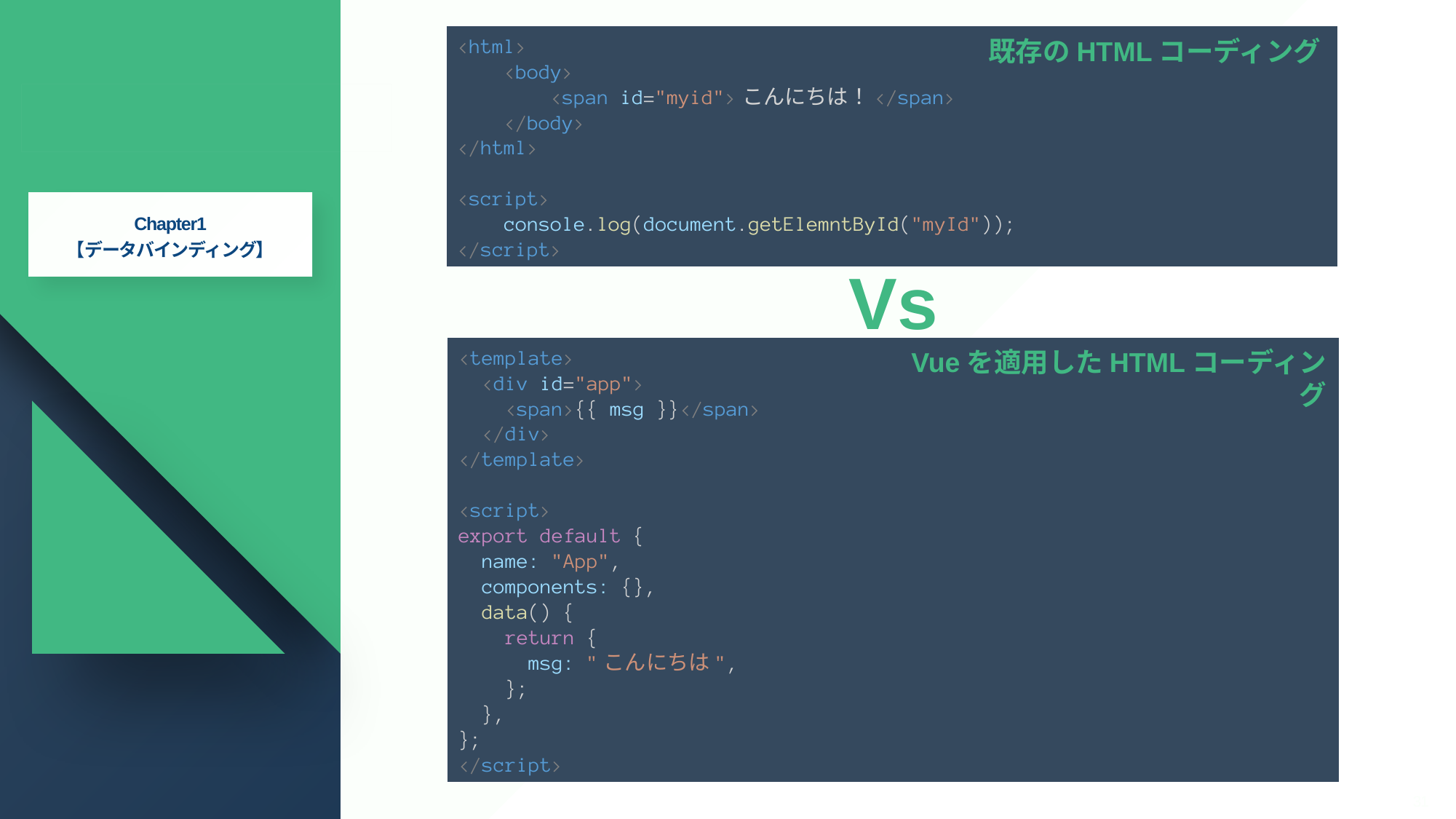

<html>
    <body>
        <span id="myid">こんにちは！</span>
    </body>
</html>
<script>
    console.log(document.getElemntById("myId"));
</script>
既存のHTMLコーディング
# 2.Vue基本構文
Chapter1
【データバインディング】
Vs
<template>
  <div id="app">
    <span>{{ msg }}</span>
  </div>
</template>
<script>
export default {
  name: "App",
  components: {},
  data() {
    return {
      msg: "こんにちは",
    };
  },
};
</script>
Vueを適用したHTMLコーディング
Presentaion By  (株)パワーソフトシステム
31